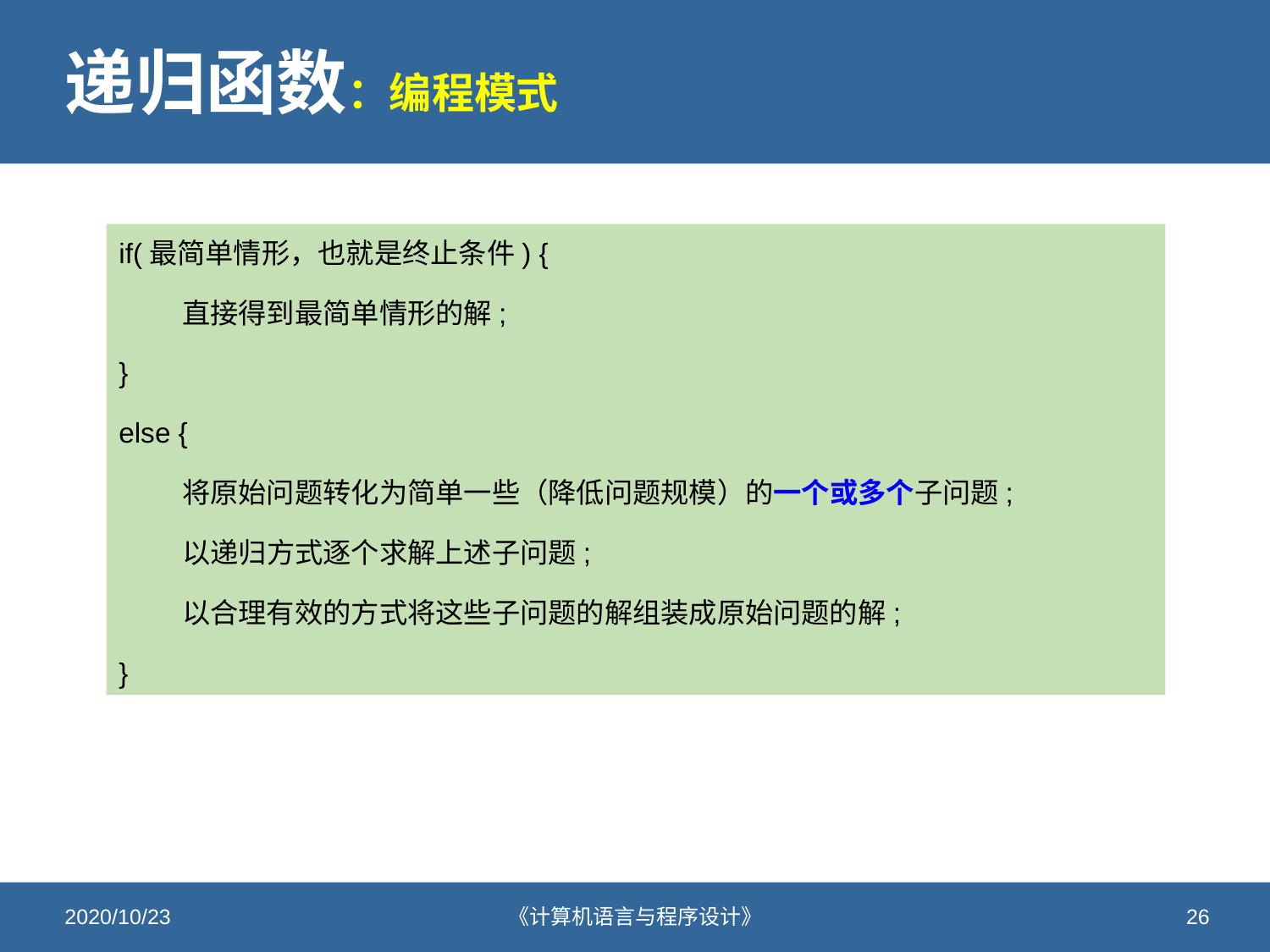

# 递归函数：编程模式
if(最简单情形，也就是终止条件) {
直接得到最简单情形的解;
}
else {
将原始问题转化为简单一些（降低问题规模）的一个或多个子问题;
以递归方式逐个求解上述子问题;
以合理有效的方式将这些子问题的解组装成原始问题的解;
}
2020/10/23
《计算机语言与程序设计》
26